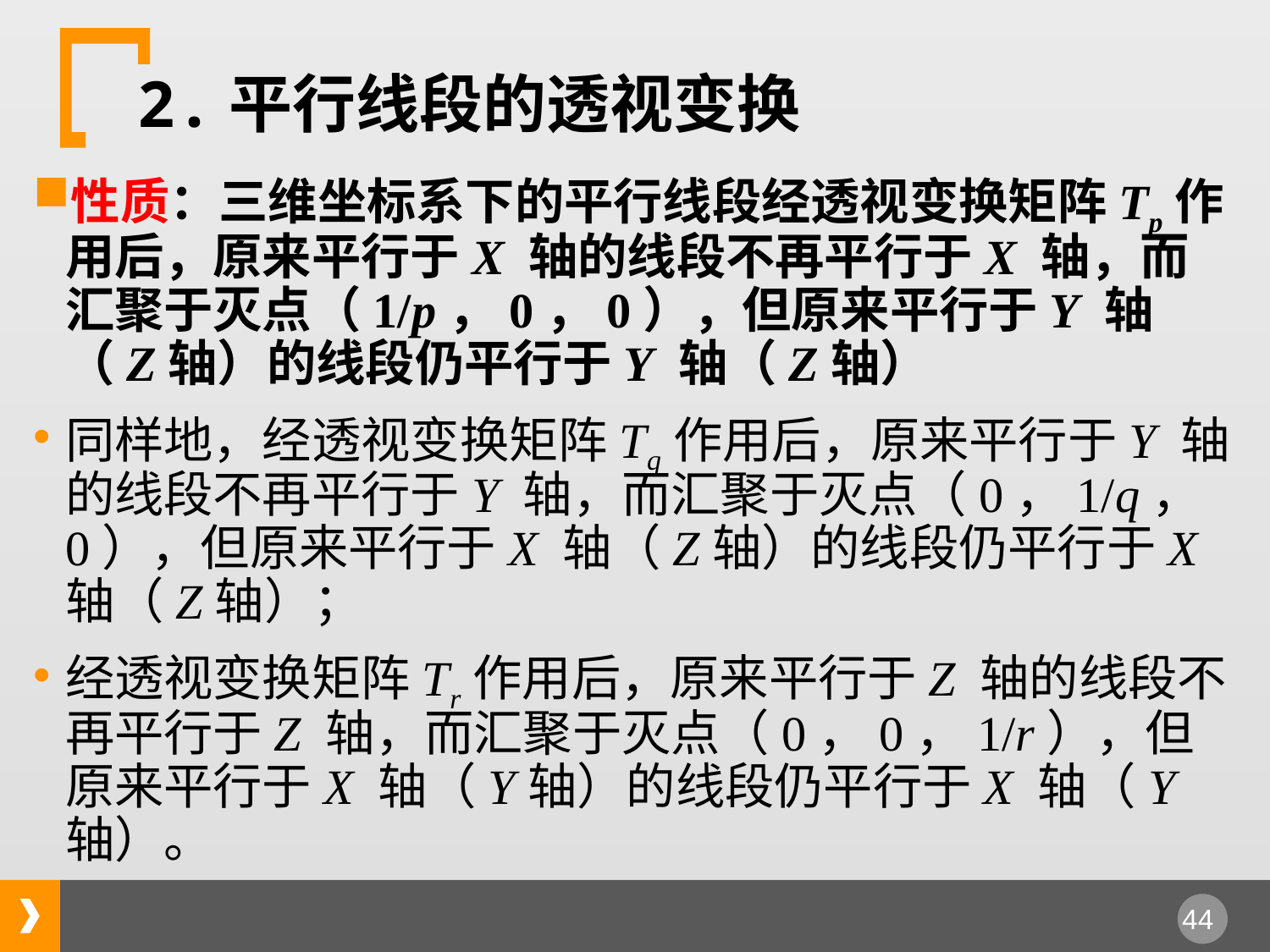

# 2.平行线段的透视变换
性质：三维坐标系下的平行线段经透视变换矩阵Tp作用后，原来平行于X 轴的线段不再平行于X 轴，而汇聚于灭点（1/p，0，0），但原来平行于Y 轴（Z轴）的线段仍平行于Y 轴（Z轴）
同样地，经透视变换矩阵Tq作用后，原来平行于Y 轴的线段不再平行于Y 轴，而汇聚于灭点（0，1/q，0），但原来平行于X 轴（Z轴）的线段仍平行于X 轴（Z轴）；
经透视变换矩阵Tr作用后，原来平行于Z 轴的线段不再平行于Z 轴，而汇聚于灭点（0，0，1/r），但原来平行于X 轴（Y轴）的线段仍平行于X 轴（Y轴）。